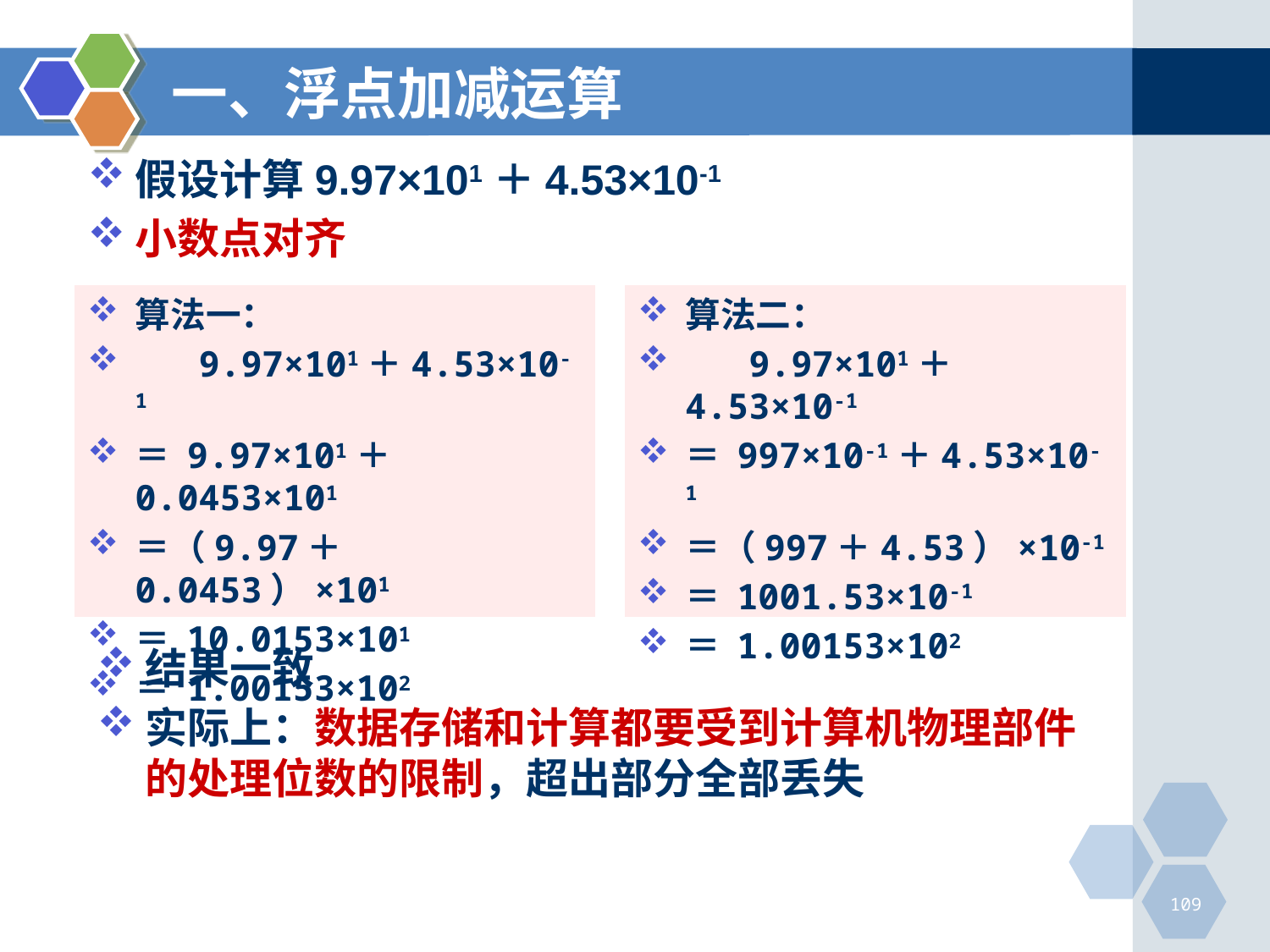

# 一、浮点加减运算
假设计算9.97×101＋4.53×10-1
小数点对齐
算法一：
   9.97×101＋4.53×10-1
＝ 9.97×101＋0.0453×101
＝（9.97＋0.0453）×101
＝ 10.0153×101
＝ 1.00153×102
算法二：
   9.97×101＋4.53×10-1
＝ 997×10-1＋4.53×10-1
＝（997＋4.53）×10-1
＝ 1001.53×10-1
＝ 1.00153×102
结果一致
实际上：数据存储和计算都要受到计算机物理部件的处理位数的限制，超出部分全部丢失
109